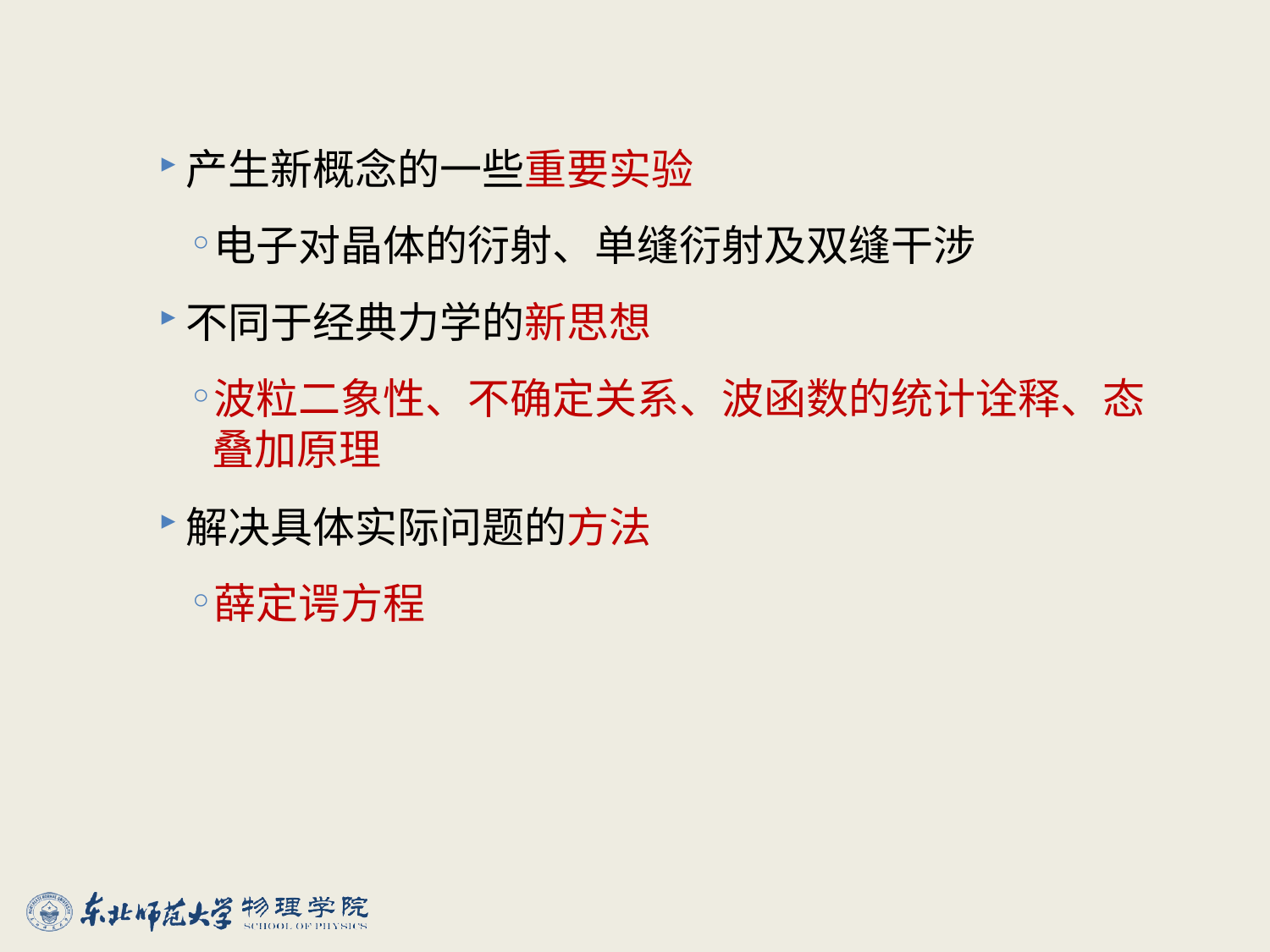

产生新概念的一些重要实验
电子对晶体的衍射、单缝衍射及双缝干涉
不同于经典力学的新思想
波粒二象性、不确定关系、波函数的统计诠释、态叠加原理
解决具体实际问题的方法
薛定谔方程